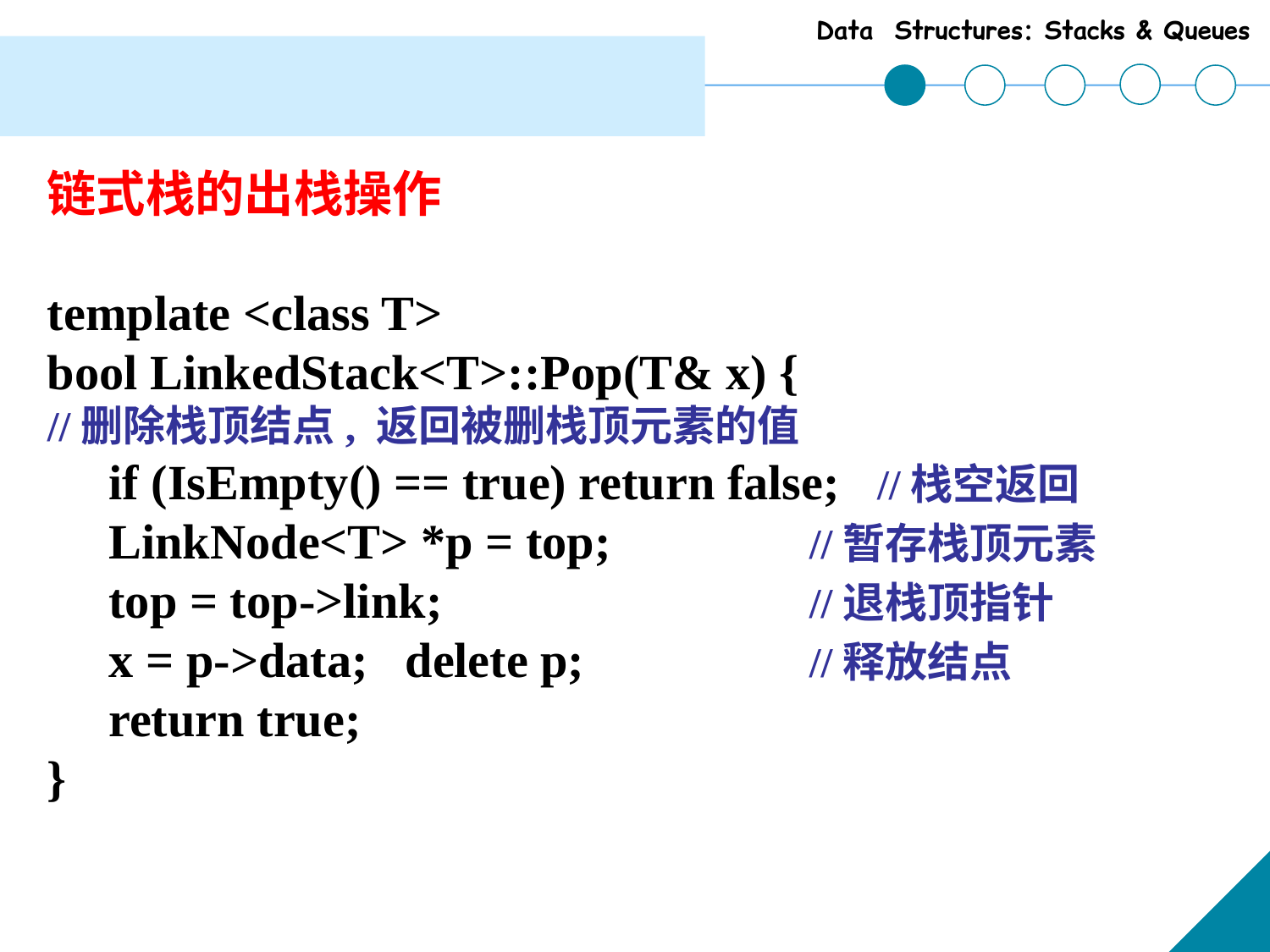

链式栈的出栈操作

template <class T>
bool LinkedStack<T>::Pop(T& x) {
//删除栈顶结点, 返回被删栈顶元素的值
     if (IsEmpty() == true) return false;   //栈空返回
     LinkNode<T> *p = top;		//暂存栈顶元素
     top = top->link;			//退栈顶指针
     x = p->data;   delete p;		//释放结点
     return true;
}